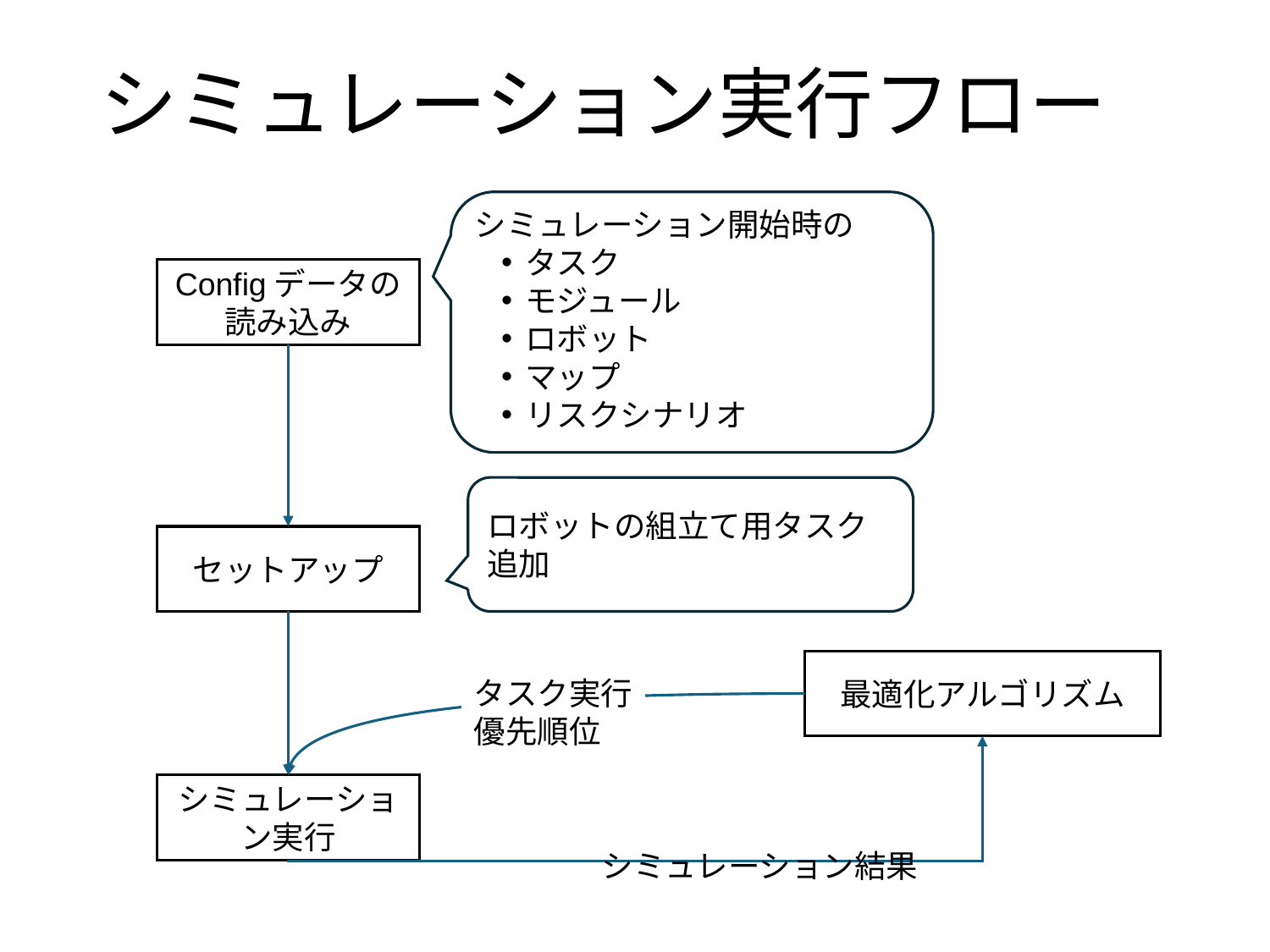

シミュレーション実行フロー

シミュレーション開始時の
タスク
モジュール
ロボット
マップ
リスクシナリオ
Configデータの
読み込み

ロボットの組立て用タスク
追加
セットアップ
最適化アルゴリズム
タスク実行
優先順位
シミュレーション実行
シミュレーション結果